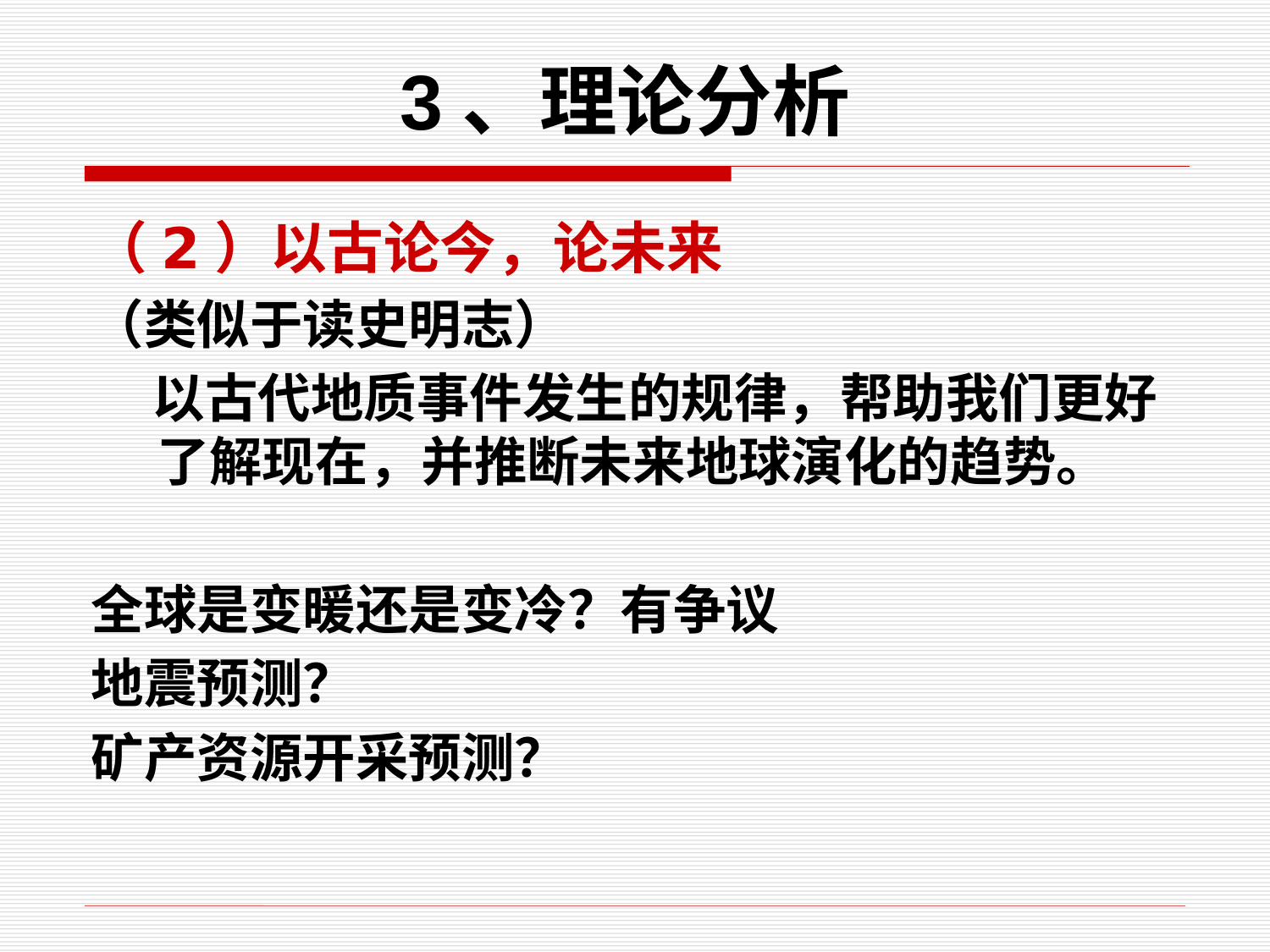

3、理论分析
（2）以古论今，论未来
（类似于读史明志）
    以古代地质事件发生的规律，帮助我们更好了解现在，并推断未来地球演化的趋势。

全球是变暖还是变冷？有争议
地震预测？
矿产资源开采预测？